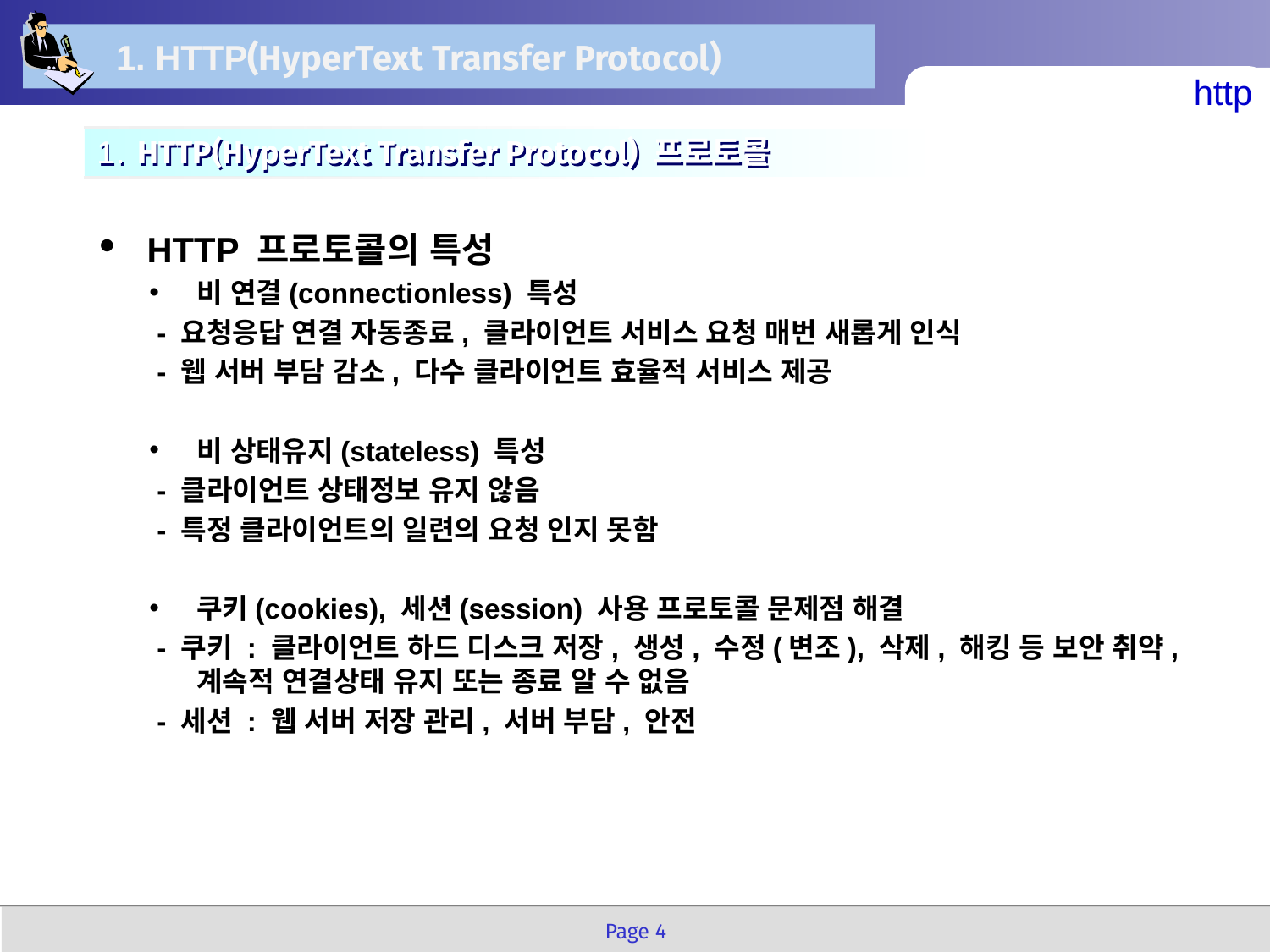

1. HTTP(HyperText Transfer Protocol)
http
1. HTTP(HyperText Transfer Protocol) 프로토콜

HTTP 프로토콜의 특성
비 연결(connectionless) 특성
 - 요청응답 연결 자동종료, 클라이언트 서비스 요청 매번 새롭게 인식
 - 웹 서버 부담 감소, 다수 클라이언트 효율적 서비스 제공

비 상태유지(stateless) 특성
 - 클라이언트 상태정보 유지 않음
 - 특정 클라이언트의 일련의 요청 인지 못함

쿠키(cookies), 세션(session) 사용 프로토콜 문제점 해결
 - 쿠키 : 클라이언트 하드 디스크 저장, 생성, 수정(변조), 삭제, 해킹 등 보안 취약, 계속적 연결상태 유지 또는 종료 알 수 없음
 - 세션 : 웹 서버 저장 관리, 서버 부담, 안전

Page 4